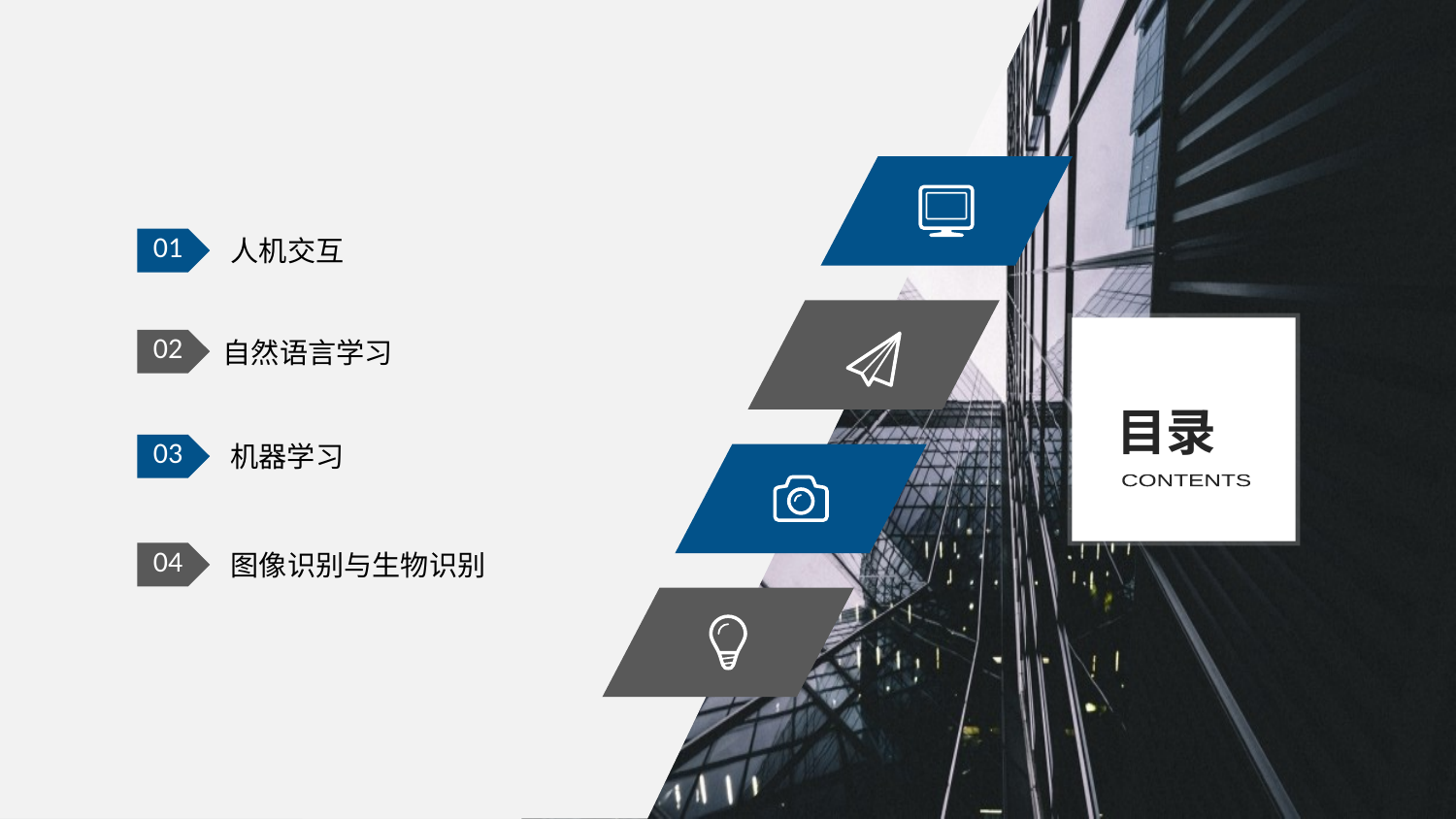

人机交互
01

02
自然语言学习

目录
CONTENTS
机器学习
03

图像识别与生物识别
04